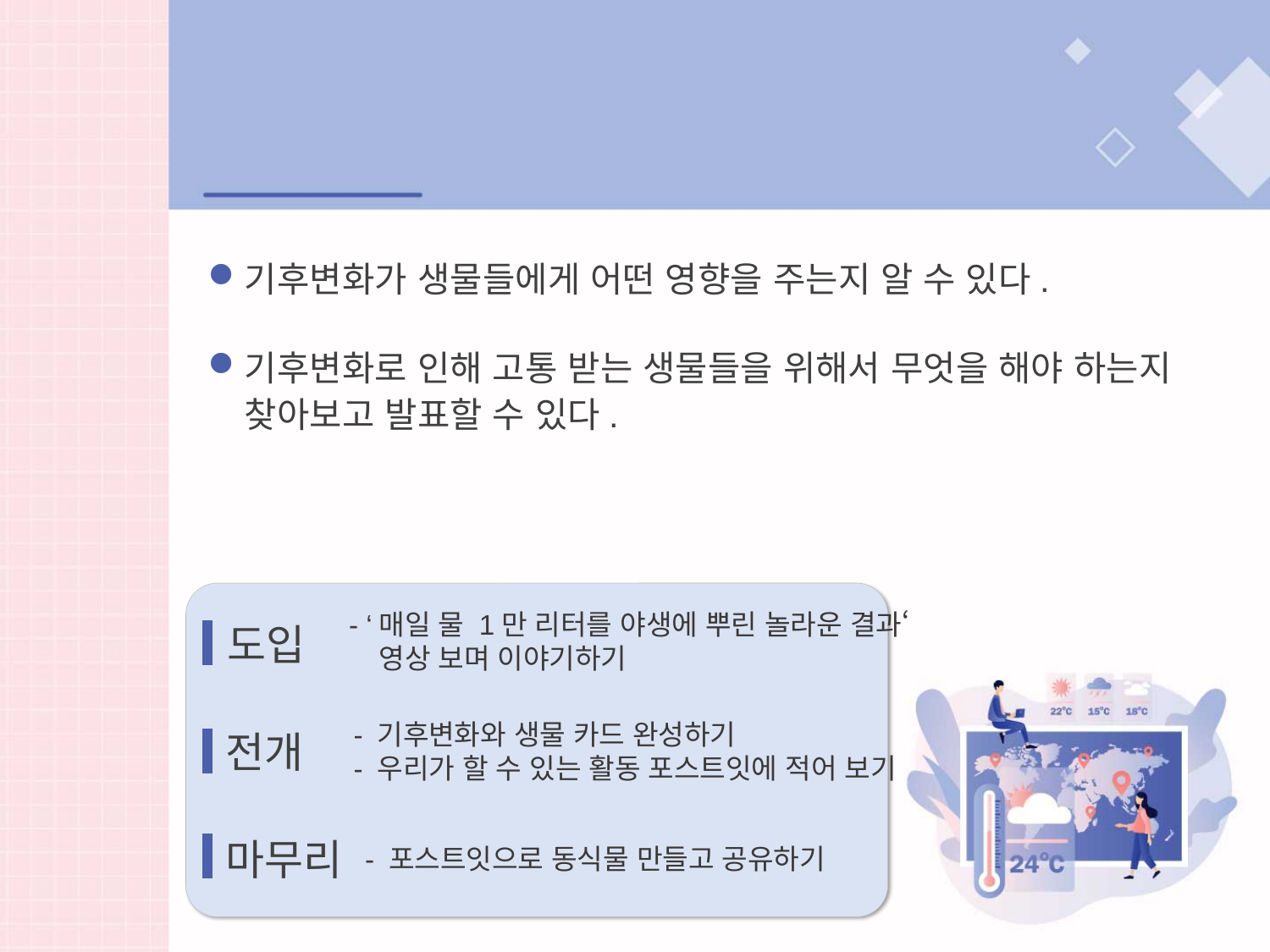

학습목표
기후변화가 생물들에게 어떤 영향을 주는지 알 수 있다.
기후변화로 인해 고통 받는 생물들을 위해서 무엇을 해야 하는지 찾아보고 발표할 수 있다.

- ‘매일 물 1만 리터를 야생에 뿌린 놀라운 결과‘
   영상 보며 이야기하기
도입
- 기후변화와 생물 카드 완성하기
- 우리가 할 수 있는 활동 포스트잇에 적어 보기
전개
마무리
- 포스트잇으로 동식물 만들고 공유하기